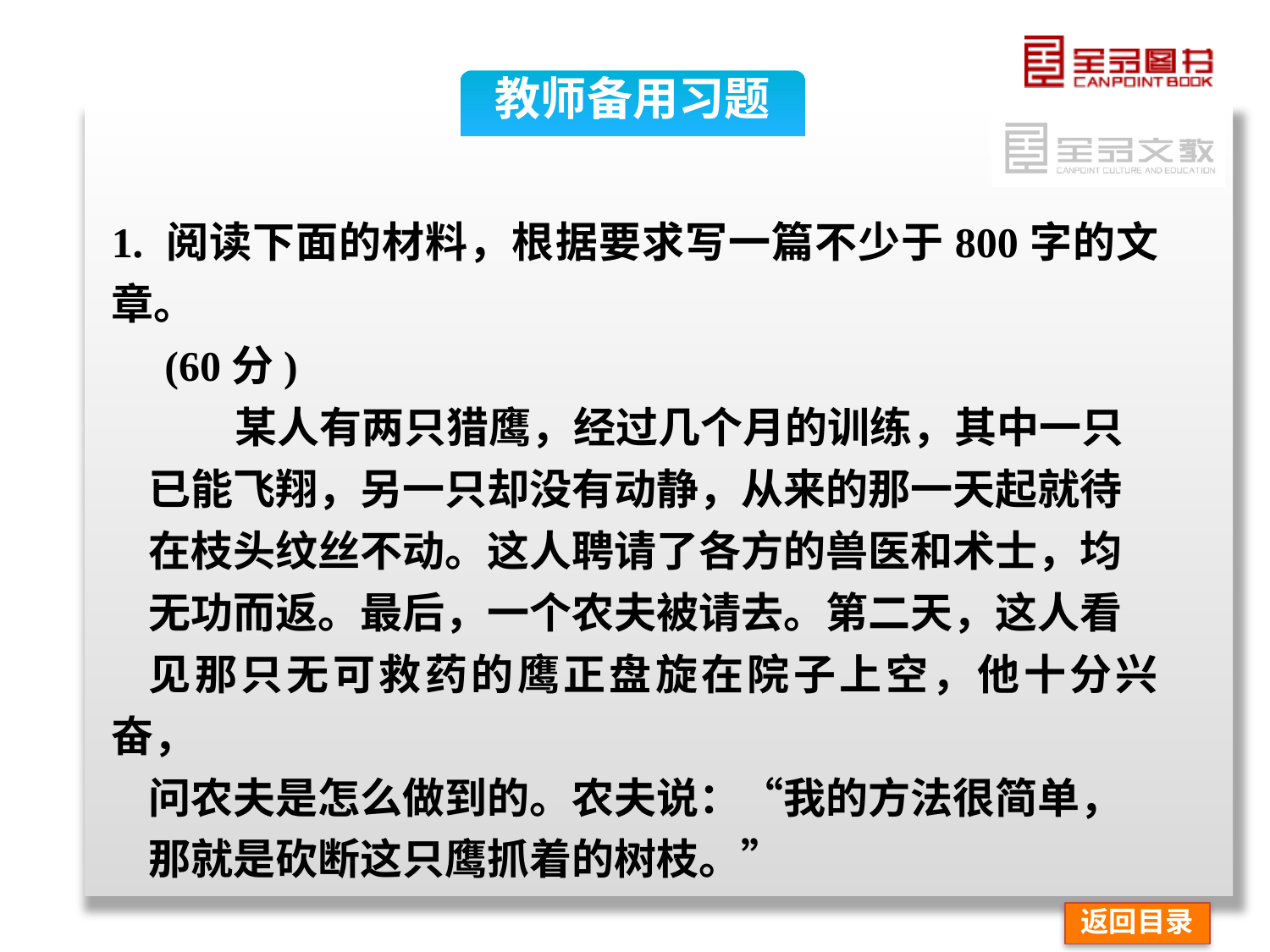

教师备用习题
1. 阅读下面的材料，根据要求写一篇不少于800字的文章。
     (60分)
        某人有两只猎鹰，经过几个月的训练，其中一只
已能飞翔，另一只却没有动静，从来的那一天起就待
在枝头纹丝不动。这人聘请了各方的兽医和术士，均
无功而返。最后，一个农夫被请去。第二天，这人看
见那只无可救药的鹰正盘旋在院子上空，他十分兴奋，
问农夫是怎么做到的。农夫说：“我的方法很简单，
那就是砍断这只鹰抓着的树枝。”
返回目录